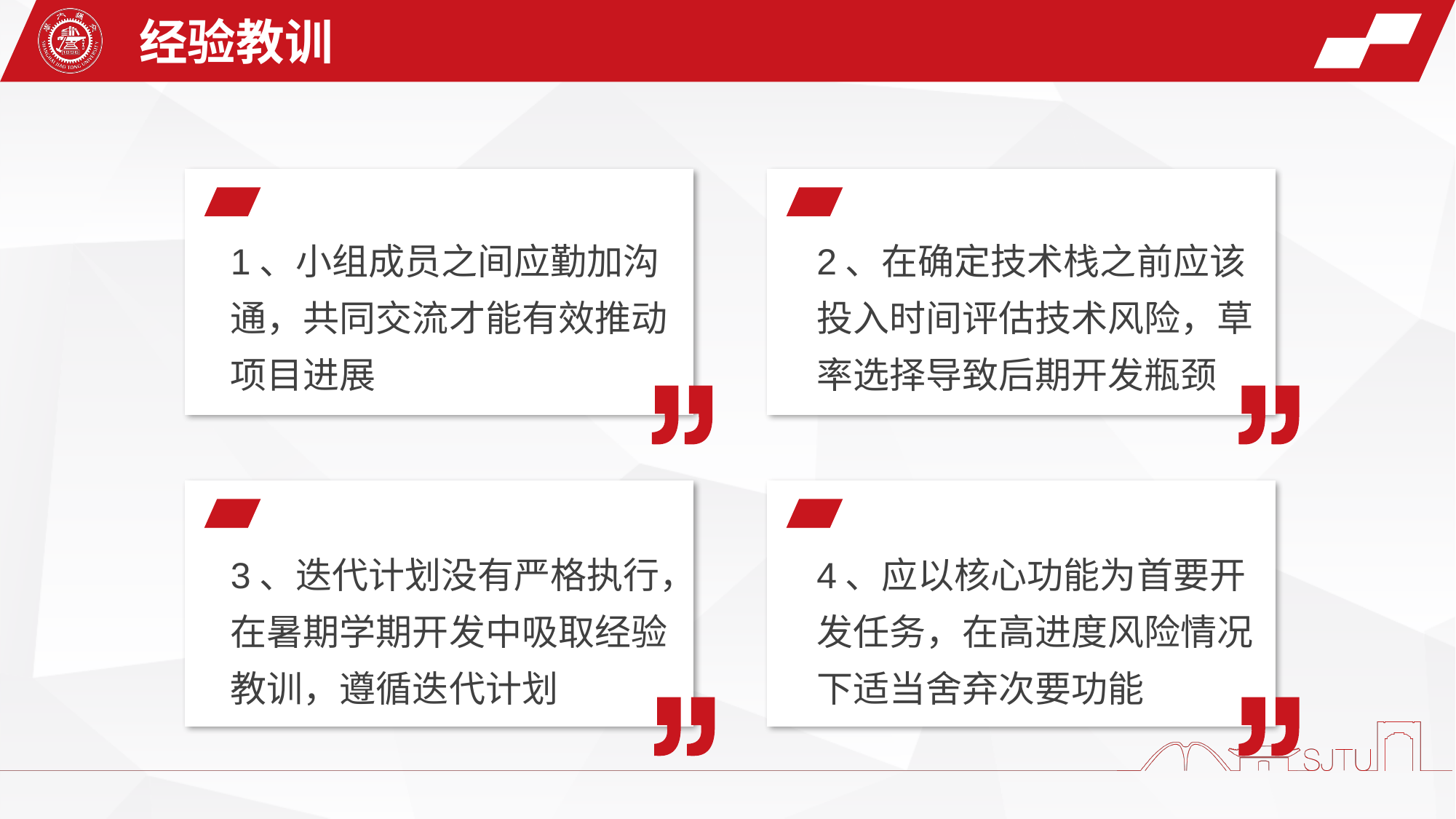

经验教训

2、在确定技术栈之前应该投入时间评估技术风险，草率选择导致后期开发瓶颈
1、小组成员之间应勤加沟通，共同交流才能有效推动项目进展

3、迭代计划没有严格执行，在暑期学期开发中吸取经验教训，遵循迭代计划
4、应以核心功能为首要开发任务，在高进度风险情况下适当舍弃次要功能